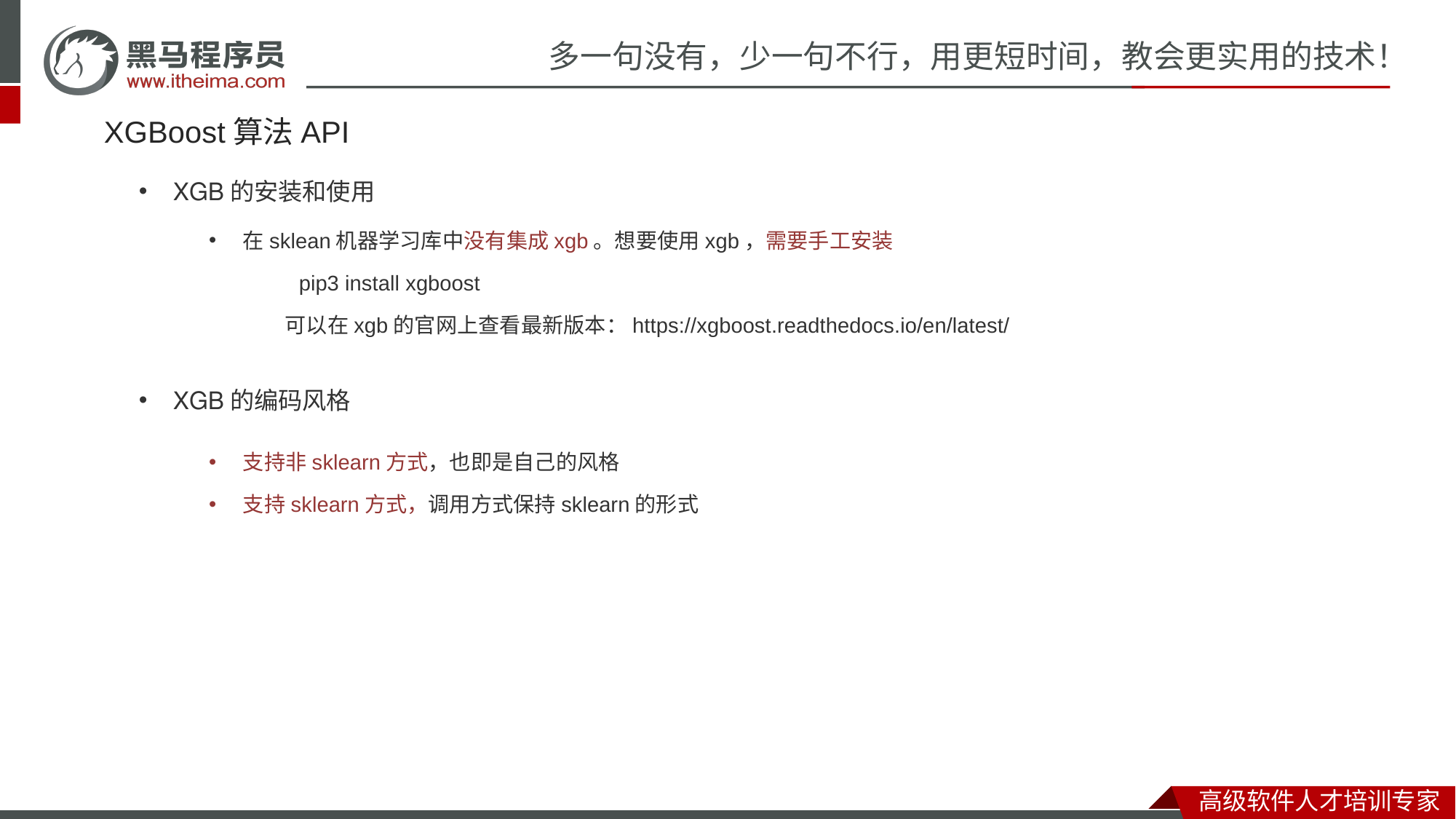

# XGBoost算法API
XGB的安装和使用
在sklean机器学习库中没有集成xgb。想要使用xgb，需要手工安装
               pip3 install xgboost
               可以在xgb的官网上查看最新版本：https://xgboost.readthedocs.io/en/latest/
XGB的编码风格
支持非sklearn方式，也即是自己的风格
支持sklearn方式，调用方式保持sklearn的形式